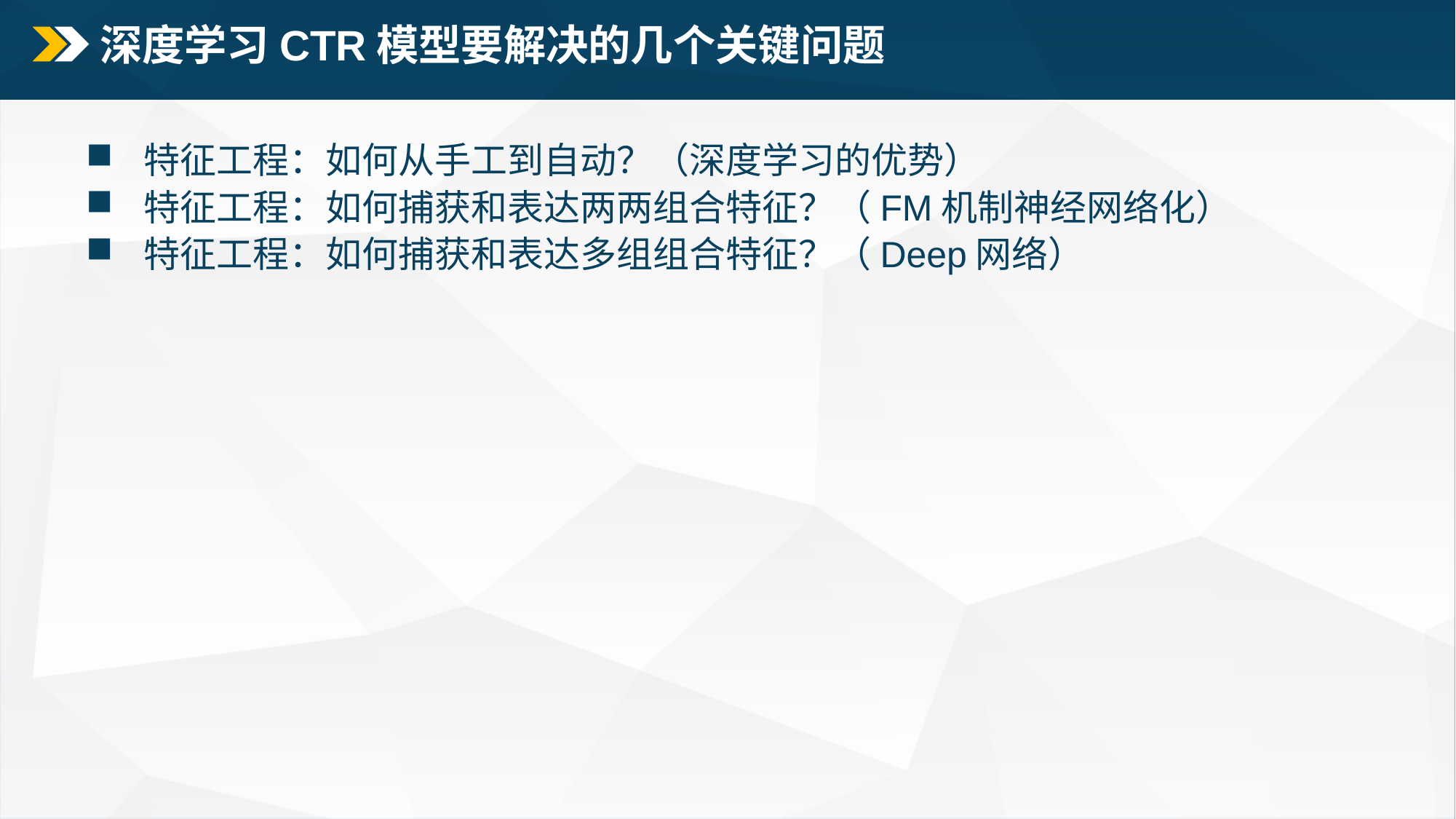

# 深度学习CTR模型要解决的几个关键问题
 特征工程：如何从手工到自动？（深度学习的优势）
 特征工程：如何捕获和表达两两组合特征？（FM机制神经网络化）
 特征工程：如何捕获和表达多组组合特征？（Deep网络）